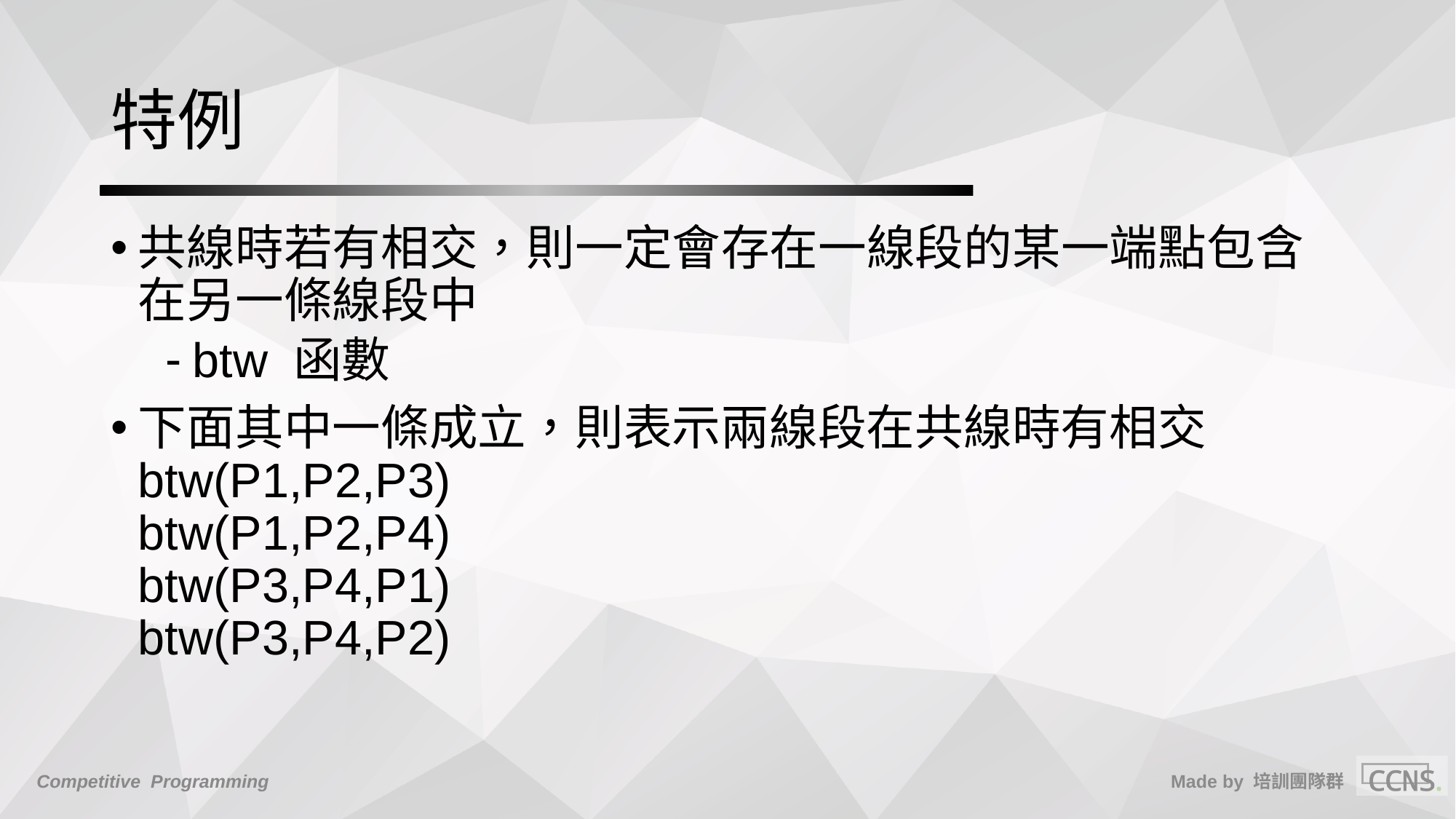

# 特例
共線時若有相交，則一定會存在一線段的某一端點包含在另一條線段中
btw 函數
下面其中一條成立，則表示兩線段在共線時有相交
btw(P1,P2,P3)
btw(P1,P2,P4)
btw(P3,P4,P1)
btw(P3,P4,P2)